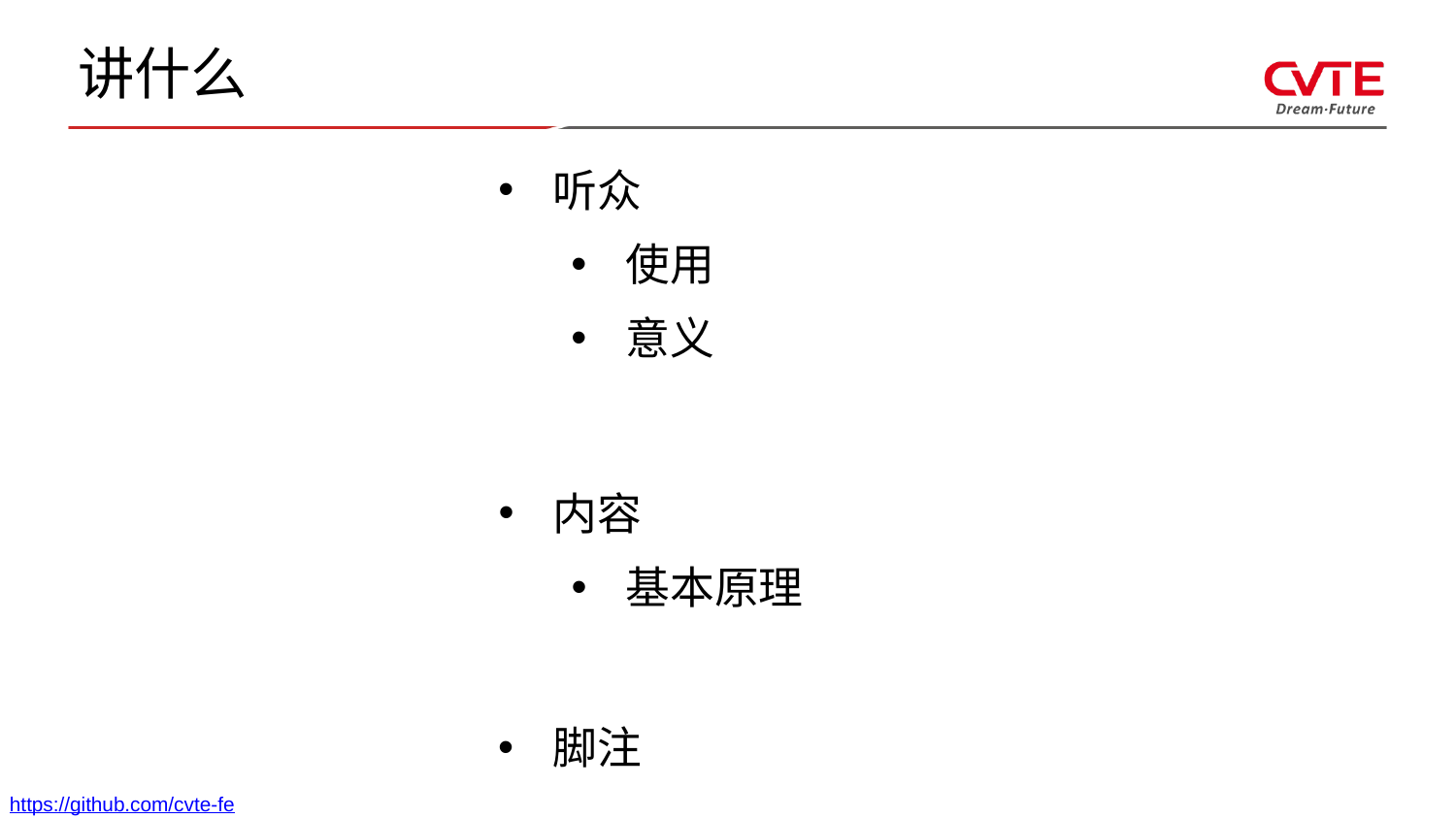

# 讲什么
听众
使用
意义
内容
基本原理
脚注
https://github.com/cvte-fe